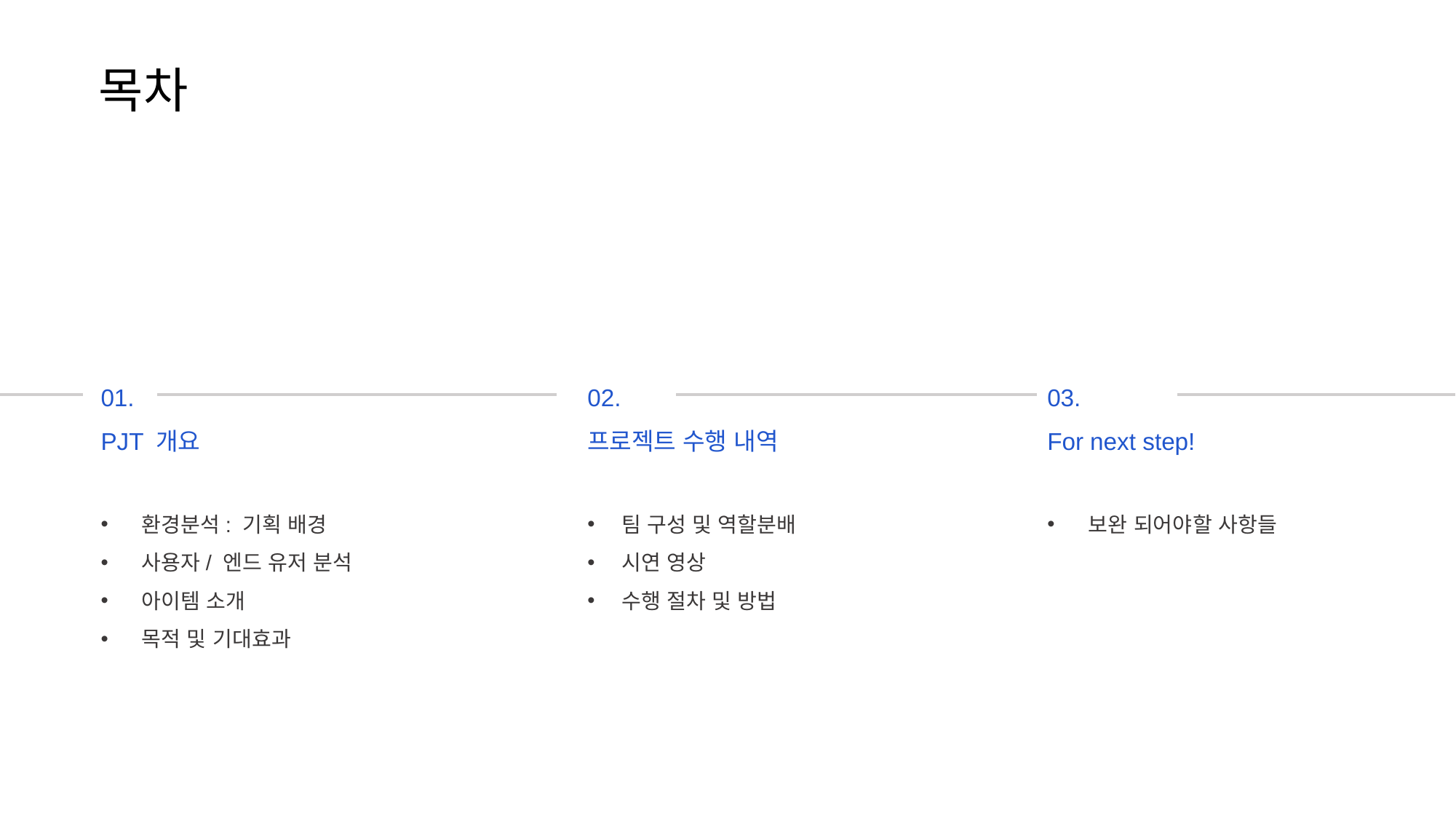

목차
01.
PJT 개요

환경분석: 기획 배경
사용자/ 엔드 유저 분석
아이템 소개
목적 및 기대효과
02.
프로젝트 수행 내역

팀 구성 및 역할분배
시연 영상
수행 절차 및 방법
03.
For next step!

보완 되어야할 사항들